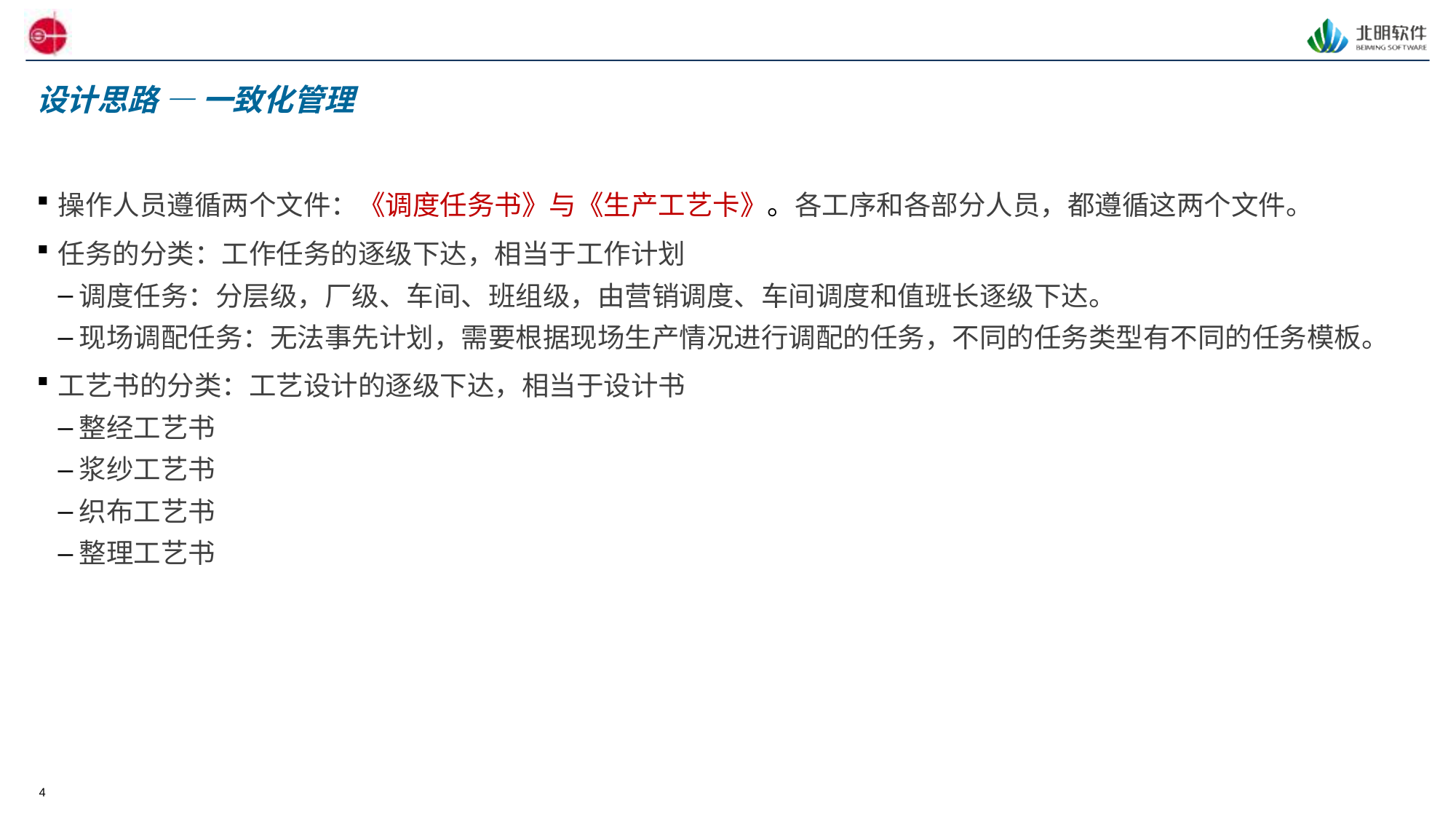

# 设计思路 — 一致化管理
操作人员遵循两个文件：《调度任务书》与《生产工艺卡》。各工序和各部分人员，都遵循这两个文件。
任务的分类：工作任务的逐级下达，相当于工作计划
调度任务：分层级，厂级、车间、班组级，由营销调度、车间调度和值班长逐级下达。
现场调配任务：无法事先计划，需要根据现场生产情况进行调配的任务，不同的任务类型有不同的任务模板。
工艺书的分类：工艺设计的逐级下达，相当于设计书
整经工艺书
浆纱工艺书
织布工艺书
整理工艺书